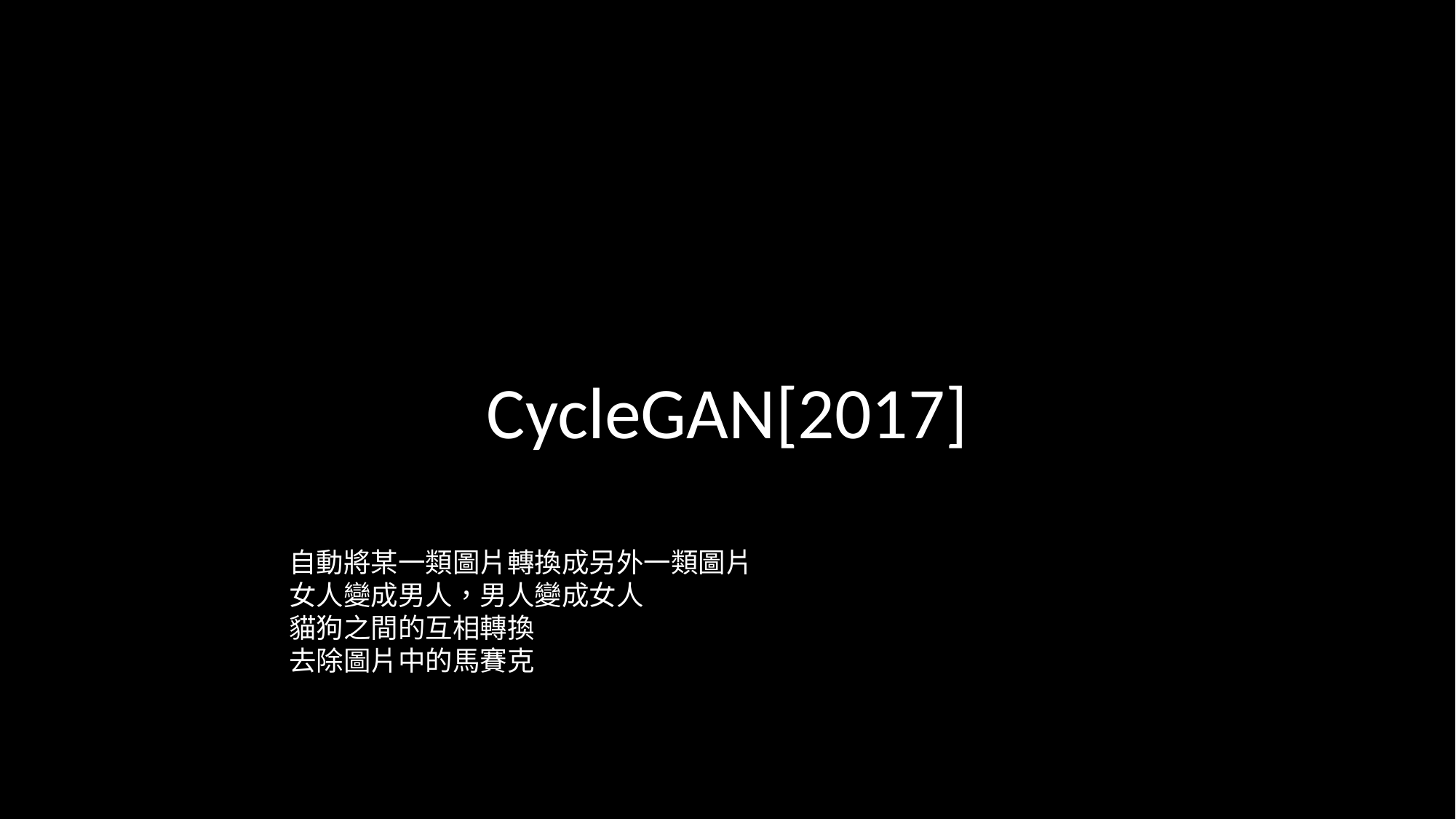

CycleGAN[2017]
#

自動將某一類圖片轉換成另外一類圖片
女人變成男人，男人變成女人
貓狗之間的互相轉換
去除圖片中的馬賽克